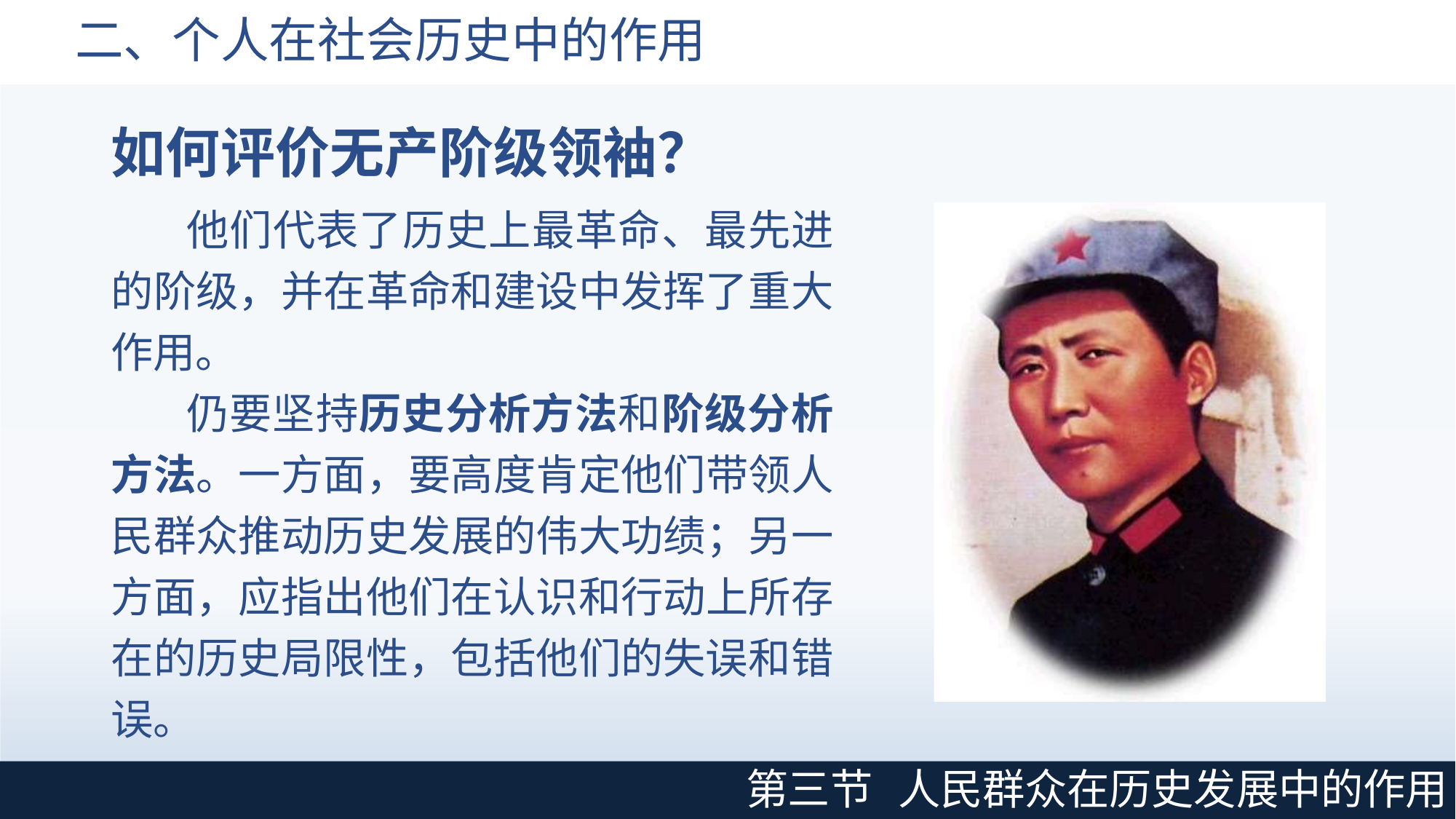

# 二、个人在社会历史中的作用

如何评价无产阶级领袖？
他们代表了历史上最革命、最先进 的阶级，并在革命和建设中发挥了重大 作用。
仍要坚持历史分析方法和阶级分析 方法。一方面，要高度肯定他们带领人 民群众推动历史发展的伟大功绩；另一 方面，应指出他们在认识和行动上所存 在的历史局限性，包括他们的失误和错 误。

第三节
人民群众在历史发展中的作用